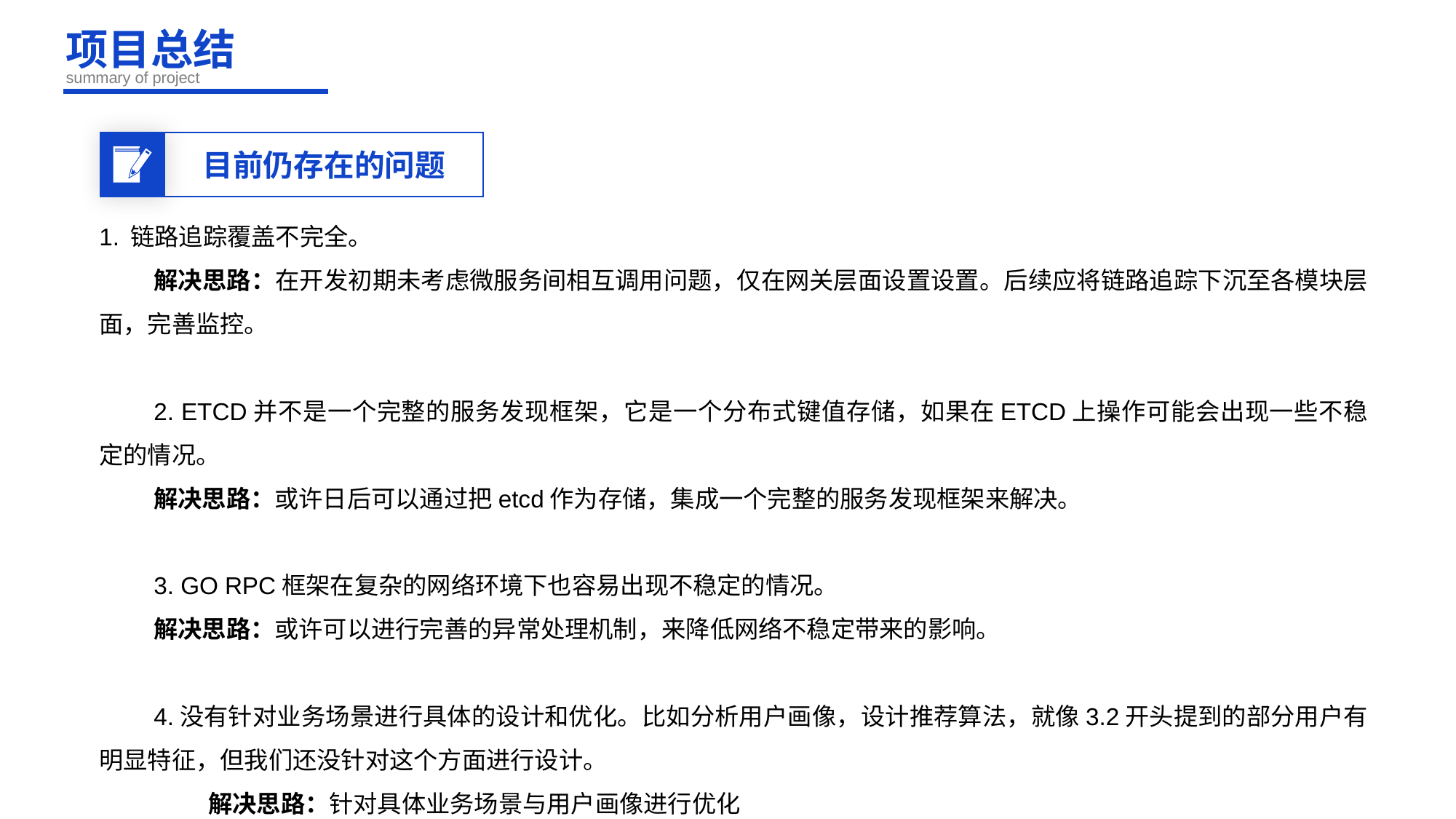

项目总结
summary of project

目前仍存在的问题

链路追踪覆盖不完全。
解决思路：在开发初期未考虑微服务间相互调用问题，仅在网关层面设置设置。后续应将链路追踪下沉至各模块层面，完善监控。

2. ETCD并不是一个完整的服务发现框架，它是一个分布式键值存储，如果在ETCD上操作可能会出现一些不稳定的情况。
解决思路：或许日后可以通过把etcd作为存储，集成一个完整的服务发现框架来解决。

3. GO RPC框架在复杂的网络环境下也容易出现不稳定的情况。
解决思路：或许可以进行完善的异常处理机制，来降低网络不稳定带来的影响。

4.没有针对业务场景进行具体的设计和优化。比如分析用户画像，设计推荐算法，就像3.2开头提到的部分用户有明显特征，但我们还没针对这个方面进行设计。
	解决思路：针对具体业务场景与用户画像进行优化